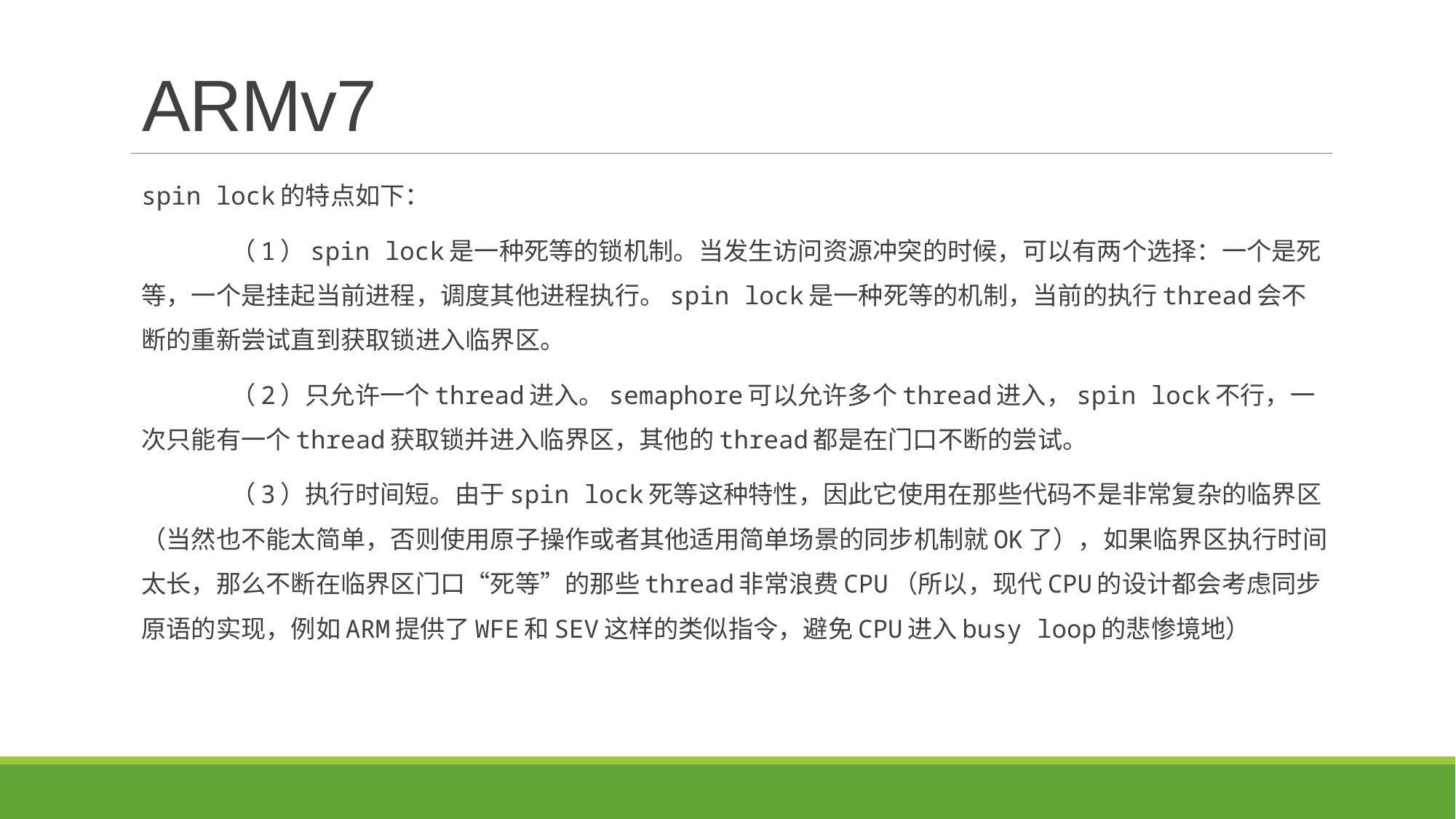

# ARMv7
spin lock的特点如下：
	（1）spin lock是一种死等的锁机制。当发生访问资源冲突的时候，可以有两个选择：一个是死等，一个是挂起当前进程，调度其他进程执行。spin lock是一种死等的机制，当前的执行thread会不断的重新尝试直到获取锁进入临界区。
	（2）只允许一个thread进入。semaphore可以允许多个thread进入，spin lock不行，一次只能有一个thread获取锁并进入临界区，其他的thread都是在门口不断的尝试。
	（3）执行时间短。由于spin lock死等这种特性，因此它使用在那些代码不是非常复杂的临界区（当然也不能太简单，否则使用原子操作或者其他适用简单场景的同步机制就OK了），如果临界区执行时间太长，那么不断在临界区门口“死等”的那些thread非常浪费CPU（所以，现代CPU的设计都会考虑同步原语的实现，例如ARM提供了WFE和SEV这样的类似指令，避免CPU进入busy loop的悲惨境地）